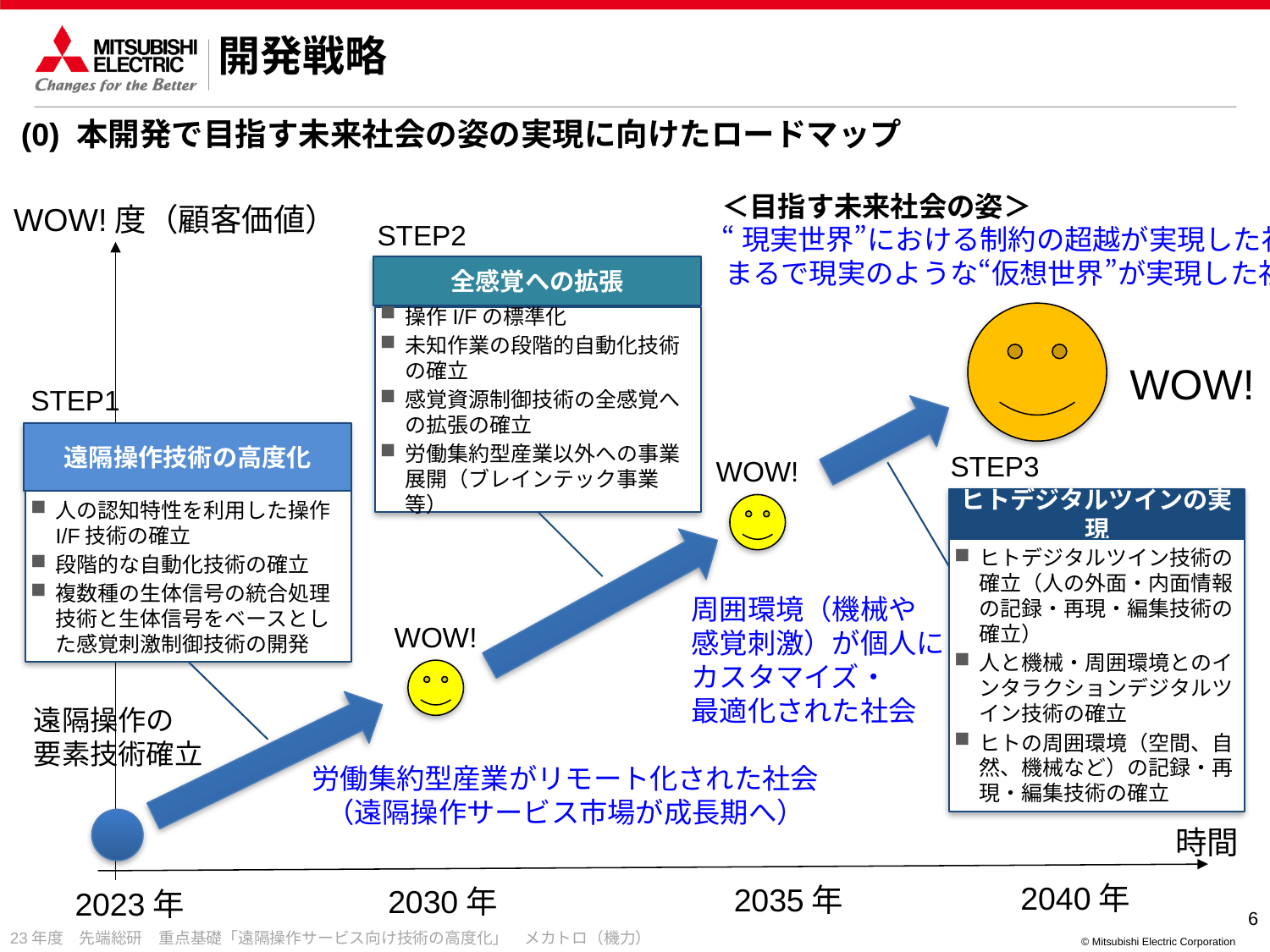

開発戦略

(0) 本開発で目指す未来社会の姿の実現に向けたロードマップ
＜目指す未来社会の姿＞
“現実世界”における制約の超越が実現した社会
まるで現実のような“仮想世界”が実現した社会
WOW!度（顧客価値）
STEP2
全感覚への拡張

操作I/Fの標準化
未知作業の段階的自動化技術の確立
感覚資源制御技術の全感覚への拡張の確立
労働集約型産業以外への事業展開（ブレインテック事業等）
WOW!
STEP1

遠隔操作技術の高度化
STEP3
WOW!
ヒトデジタルツインの実現
人の認知特性を利用した操作I/F技術の確立
段階的な自動化技術の確立
複数種の生体信号の統合処理技術と生体信号をベースとした感覚刺激制御技術の開発

ヒトデジタルツイン技術の確立（人の外面・内面情報の記録・再現・編集技術の確立）
人と機械・周囲環境とのインタラクションデジタルツイン技術の確立
ヒトの周囲環境（空間、自然、機械など）の記録・再現・編集技術の確立

周囲環境（機械や
感覚刺激）が個人に
カスタマイズ・
最適化された社会
WOW!

遠隔操作の
要素技術確立

労働集約型産業がリモート化された社会
（遠隔操作サービス市場が成長期へ）

時間
2040年
2035年
2030年
2023年